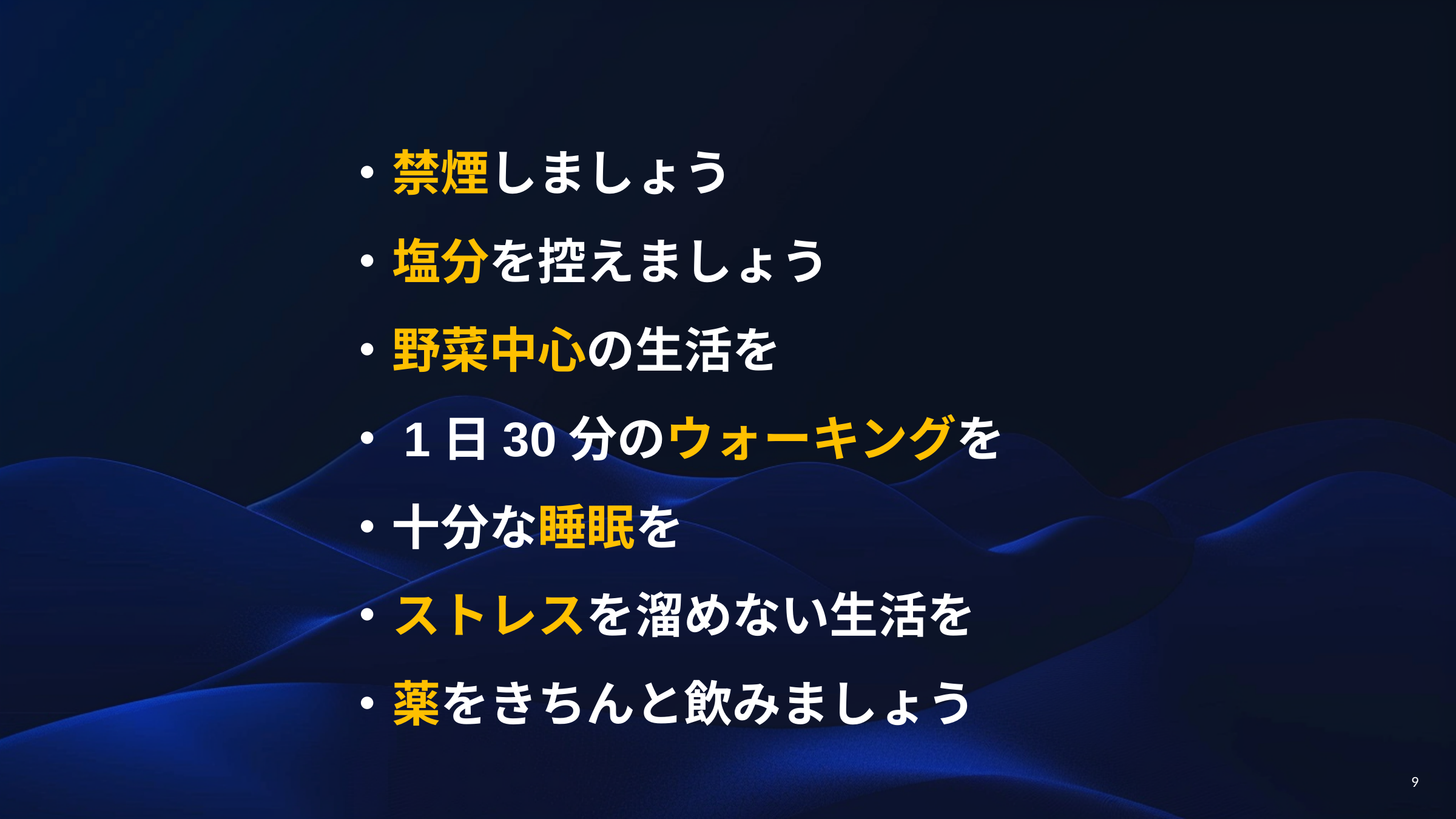

・禁煙しましょう
・塩分を控えましょう
・野菜中心の生活を
・1日30分のウォーキングを
・十分な睡眠を
・ストレスを溜めない生活を
・薬をきちんと飲みましょう

9